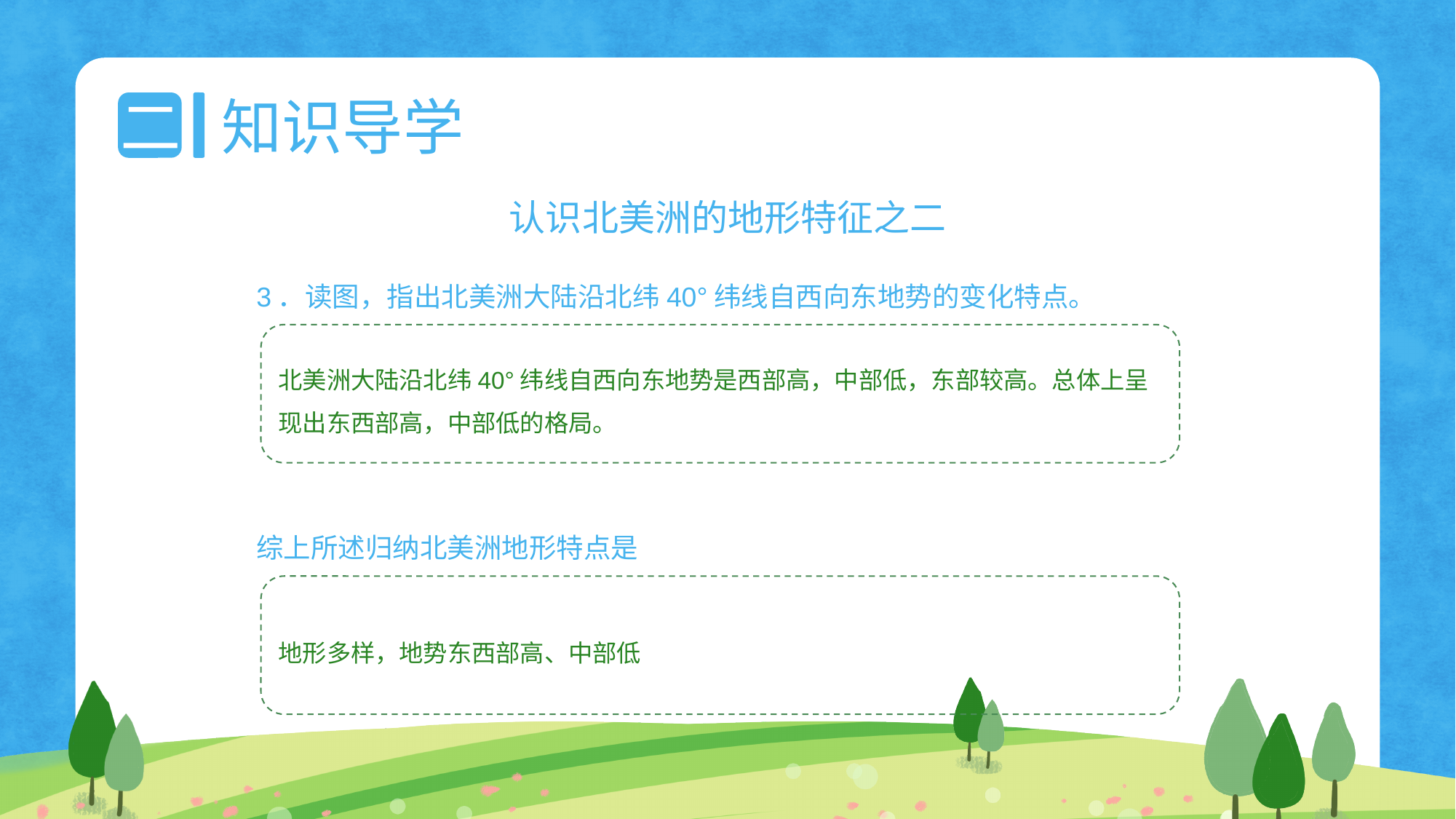

二
知识导学
认识北美洲的地形特征之二
3．读图，指出北美洲大陆沿北纬40°纬线自西向东地势的变化特点。
北美洲大陆沿北纬40°纬线自西向东地势是西部高，中部低，东部较高。总体上呈现出东西部高，中部低的格局。
综上所述归纳北美洲地形特点是
地形多样，地势东西部高、中部低